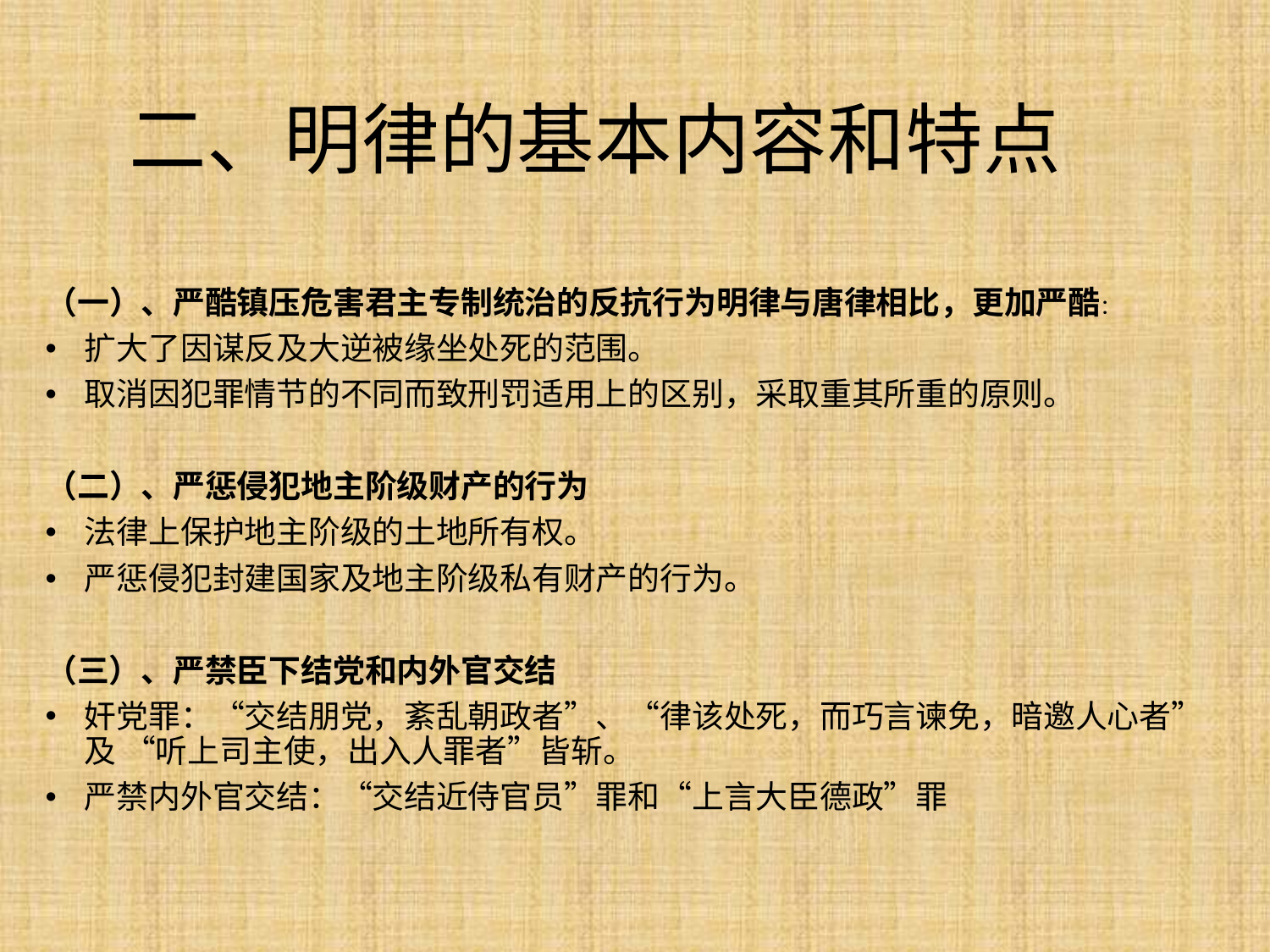

# 二、明律的基本内容和特点
（一）、严酷镇压危害君主专制统治的反抗行为明律与唐律相比，更加严酷：
扩大了因谋反及大逆被缘坐处死的范围。
取消因犯罪情节的不同而致刑罚适用上的区别，采取重其所重的原则。

（二）、严惩侵犯地主阶级财产的行为
法律上保护地主阶级的土地所有权。
严惩侵犯封建国家及地主阶级私有财产的行为。

（三）、严禁臣下结党和内外官交结
奸党罪：“交结朋党，紊乱朝政者”、“律该处死，而巧言谏免，暗邀人心者”及 “听上司主使，出入人罪者”皆斩。
严禁内外官交结：“交结近侍官员”罪和“上言大臣德政”罪